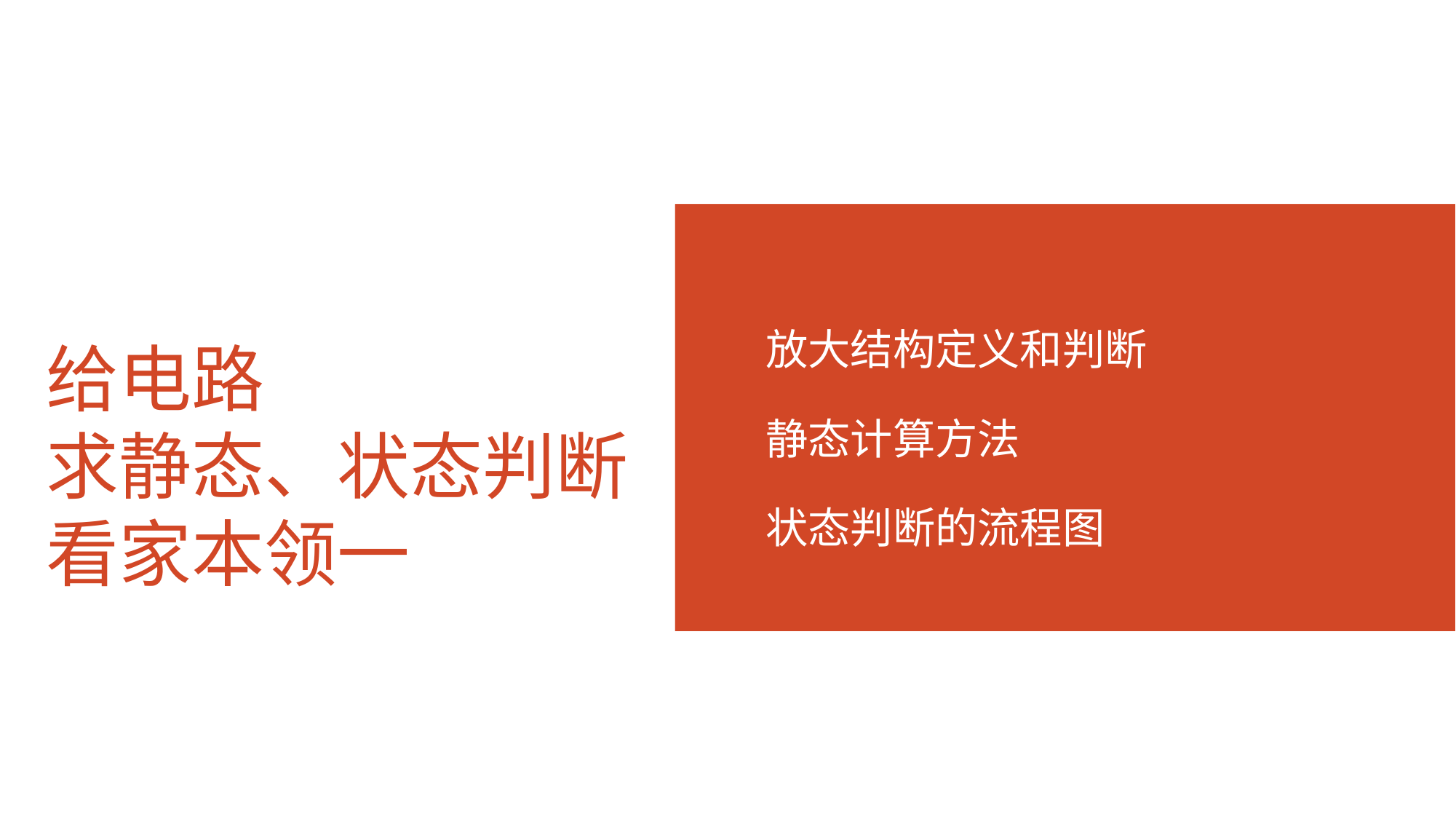

放大结构定义和判断
静态计算方法
状态判断的流程图
# 给电路 求静态、状态判断 看家本领一